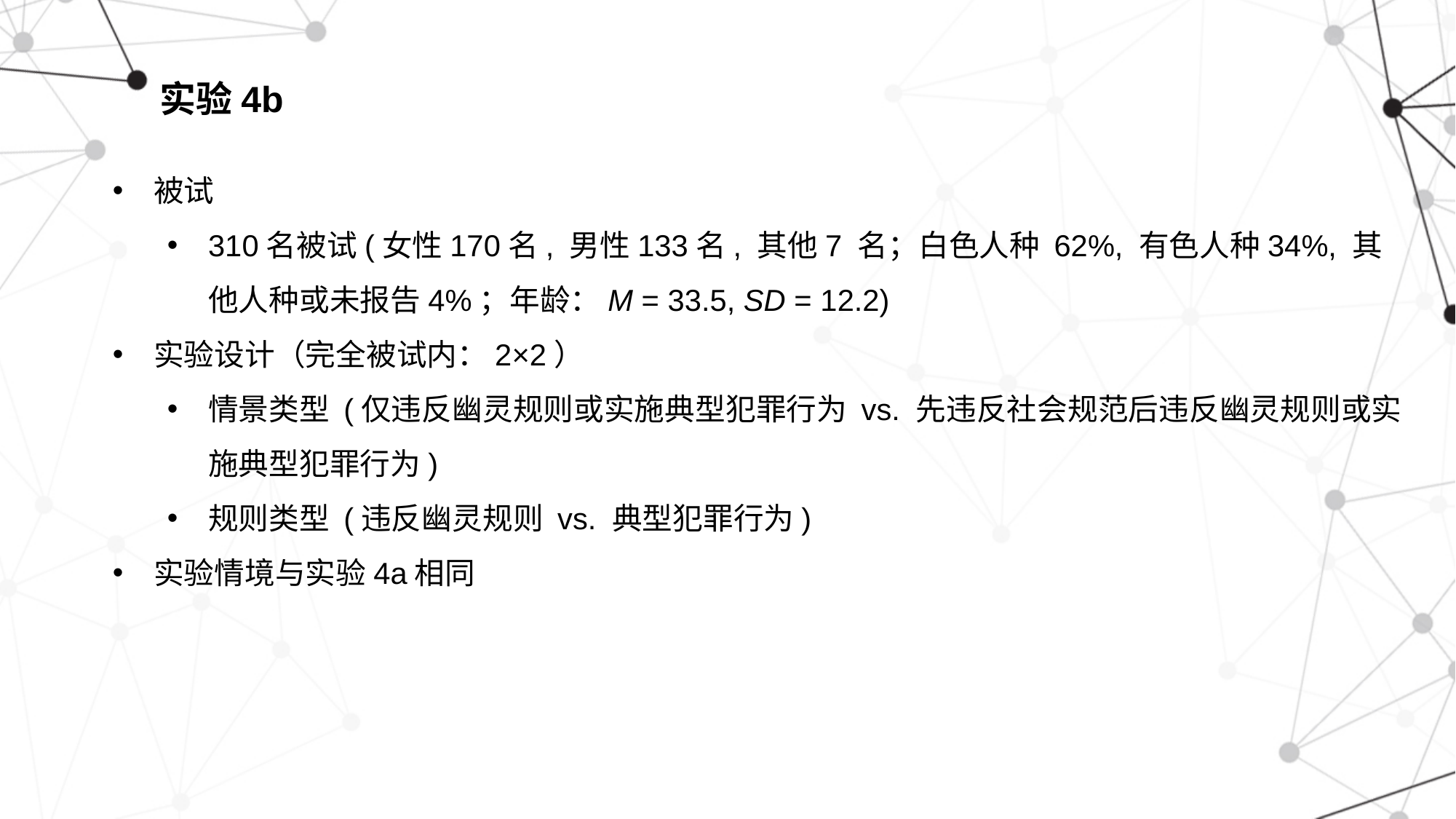

# 实验4b
被试
310名被试(女性170名, 男性133名, 其他7 名；白色人种 62%, 有色人种34%, 其他人种或未报告4%；年龄：M = 33.5, SD = 12.2)
实验设计（完全被试内：2×2）
情景类型 (仅违反幽灵规则或实施典型犯罪行为 vs. 先违反社会规范后违反幽灵规则或实施典型犯罪行为)
规则类型 (违反幽灵规则 vs. 典型犯罪行为)
实验情境与实验4a相同